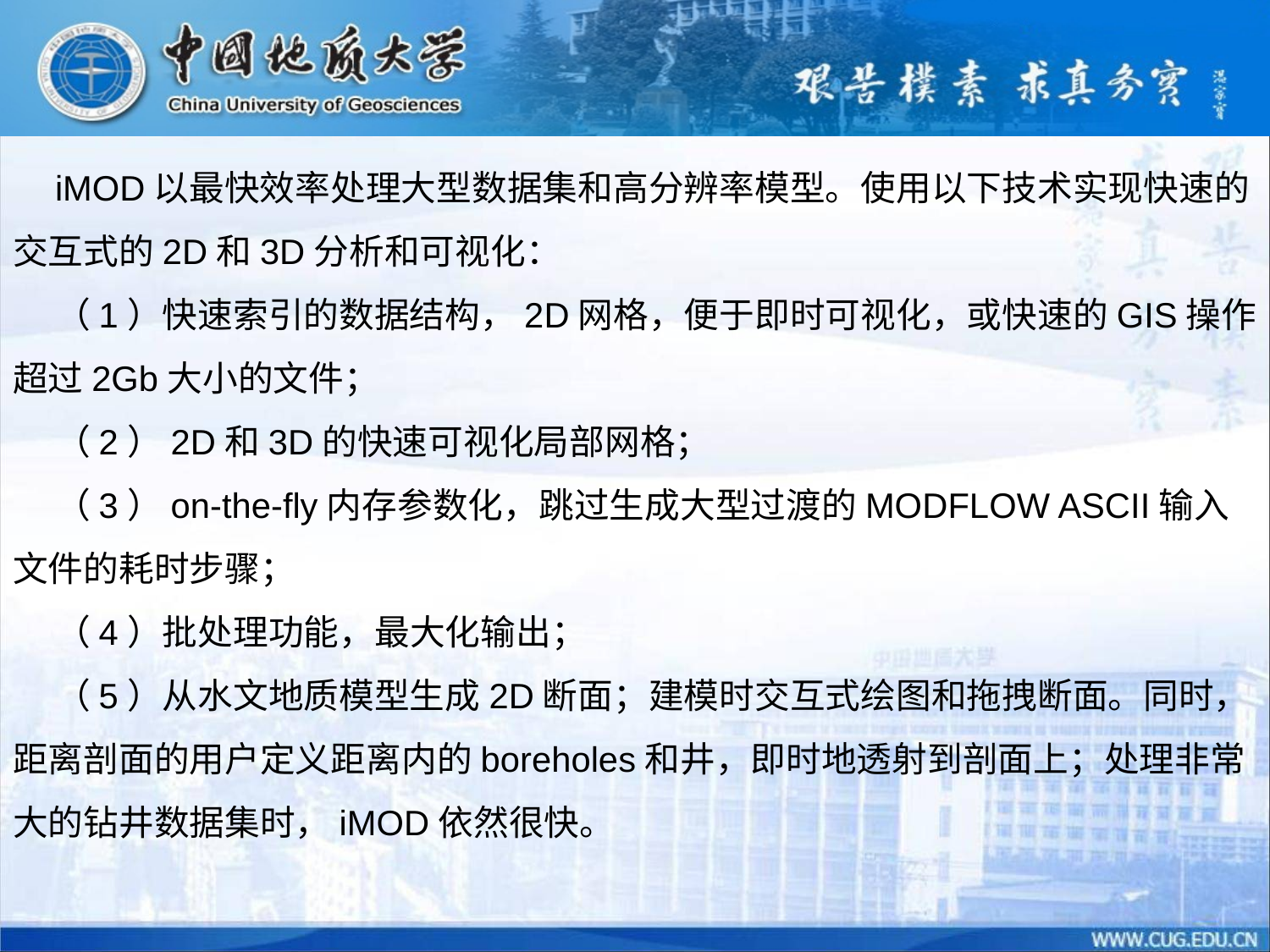

iMOD以最快效率处理大型数据集和高分辨率模型。使用以下技术实现快速的交互式的2D和3D分析和可视化：
（1）快速索引的数据结构，2D网格，便于即时可视化，或快速的GIS操作超过2Gb大小的文件；
（2）2D和3D的快速可视化局部网格；
（3）on-the-fly内存参数化，跳过生成大型过渡的MODFLOW ASCII输入文件的耗时步骤；
（4）批处理功能，最大化输出；
（5）从水文地质模型生成2D断面；建模时交互式绘图和拖拽断面。同时，距离剖面的用户定义距离内的boreholes和井，即时地透射到剖面上；处理非常大的钻井数据集时，iMOD依然很快。